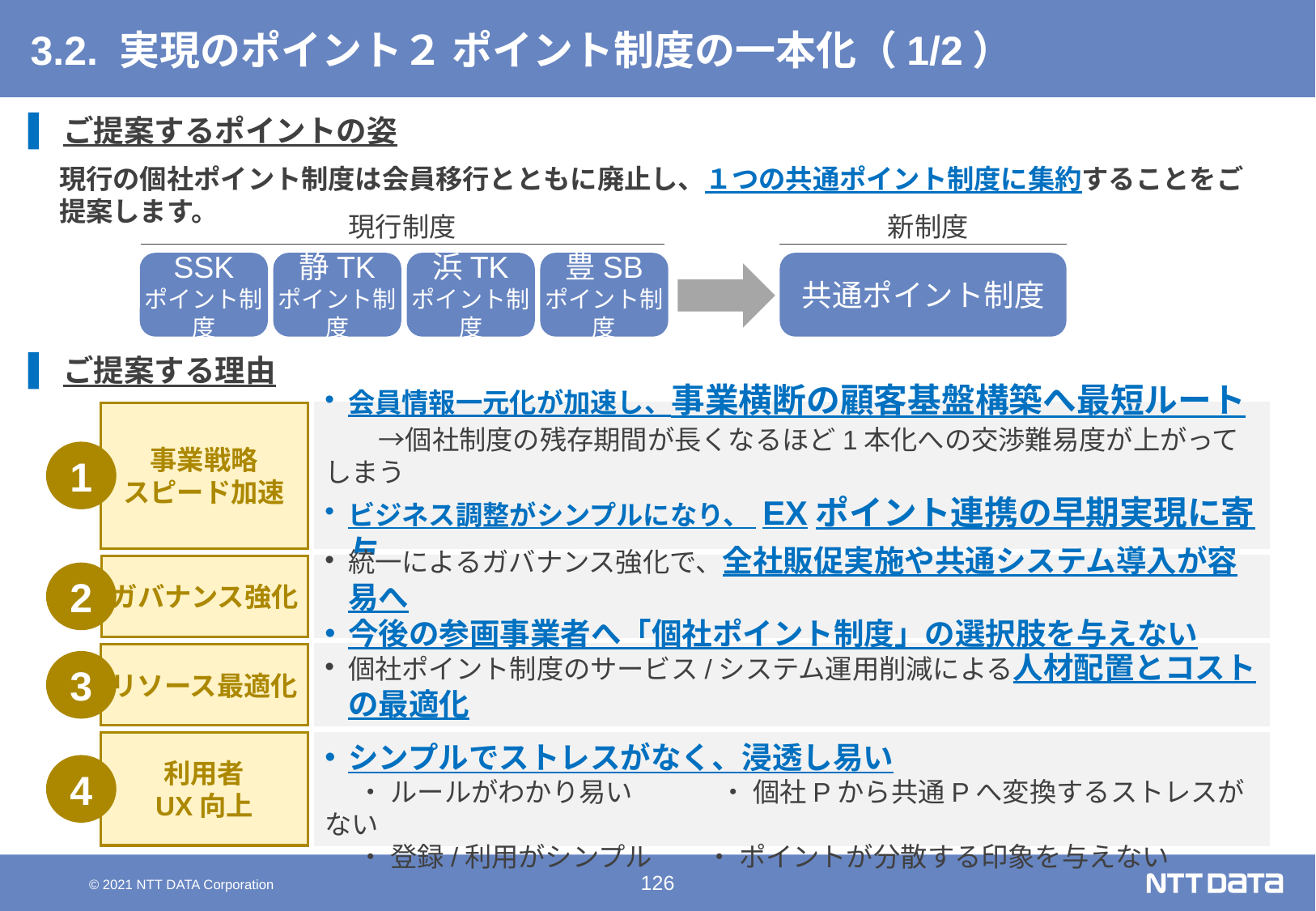

# 3.2. 実現のポイント２ ポイント制度の一本化（1/2）
ご提案するポイントの姿
現行の個社ポイント制度は会員移行とともに廃止し、１つの共通ポイント制度に集約することをご提案します。
現行制度
新制度

SSK
ポイント制度
静TK
ポイント制度
浜TK
ポイント制度
豊SB
ポイント制度
共通ポイント制度

ご提案する理由
事業戦略
スピード加速
会員情報一元化が加速し、事業横断の顧客基盤構築へ最短ルート
　　→個社制度の残存期間が長くなるほど1本化への交渉難易度が上がってしまう
ビジネス調整がシンプルになり、 EXポイント連携の早期実現に寄与
1
ガバナンス強化
統一によるガバナンス強化で、全社販促実施や共通システム導入が容易へ
今後の参画事業者へ「個社ポイント制度」の選択肢を与えない
2
リソース最適化
個社ポイント制度のサービス/システム運用削減による人材配置とコストの最適化
3
利用者
UX向上
シンプルでストレスがなく、浸透し易い
　 ・ ルールがわかり易い　　　 ・ 個社Pから共通Pへ変換するストレスがない
　 ・ 登録/利用がシンプル　　・ ポイントが分散する印象を与えない
4